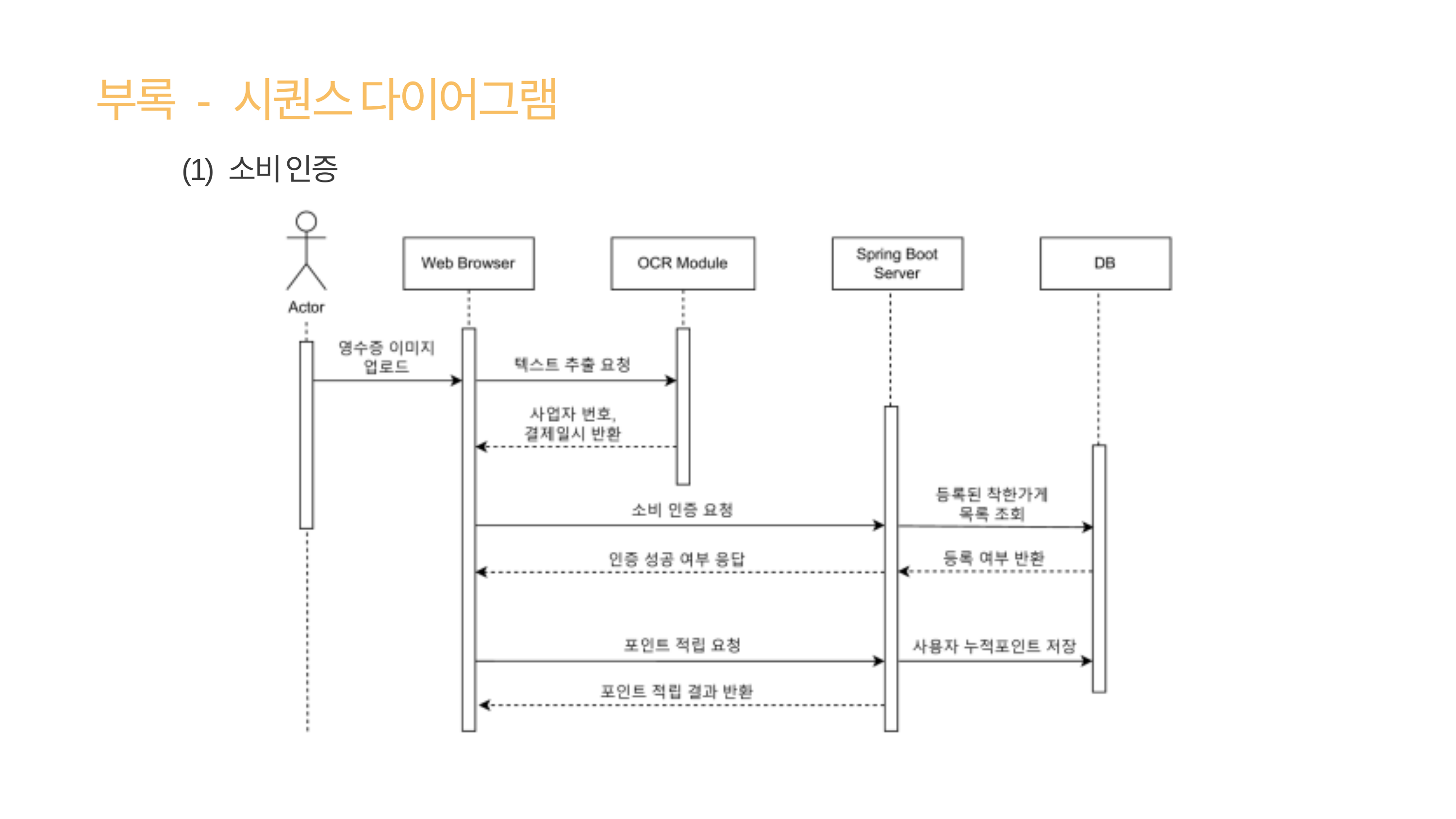

부록 - 시퀀스 다이어그램
(1) 소비 인증